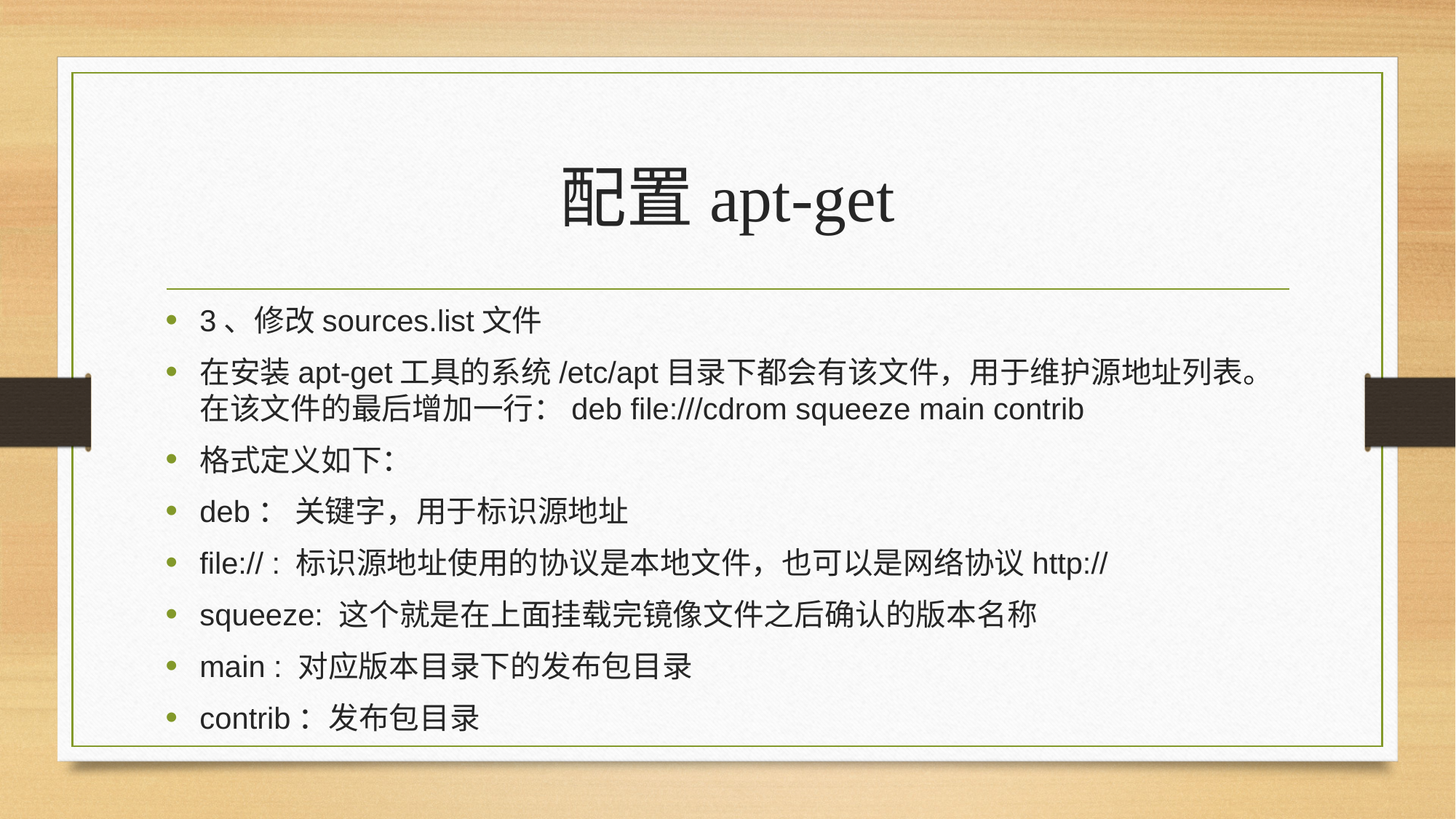

# 配置apt-get
3、修改sources.list文件
在安装apt-get工具的系统/etc/apt目录下都会有该文件，用于维护源地址列表。在该文件的最后增加一行：deb file:///cdrom squeeze main contrib
格式定义如下：
deb： 关键字，用于标识源地址
file:// : 标识源地址使用的协议是本地文件，也可以是网络协议http://
squeeze: 这个就是在上面挂载完镜像文件之后确认的版本名称
main : 对应版本目录下的发布包目录
contrib：发布包目录